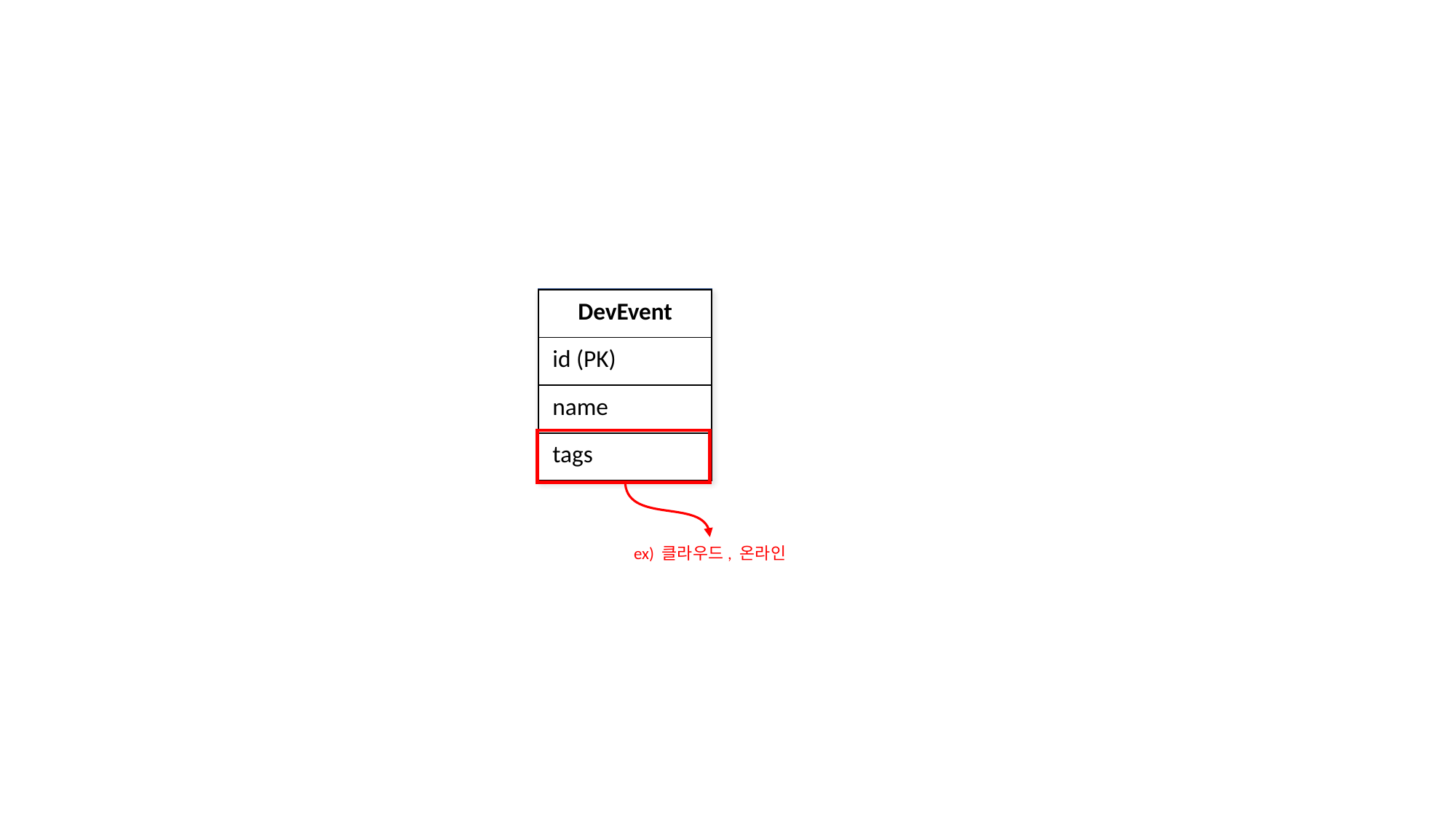

| DevEvent |
| --- |
| id (PK) |
| name |
| tags |

ex) 클라우드, 온라인